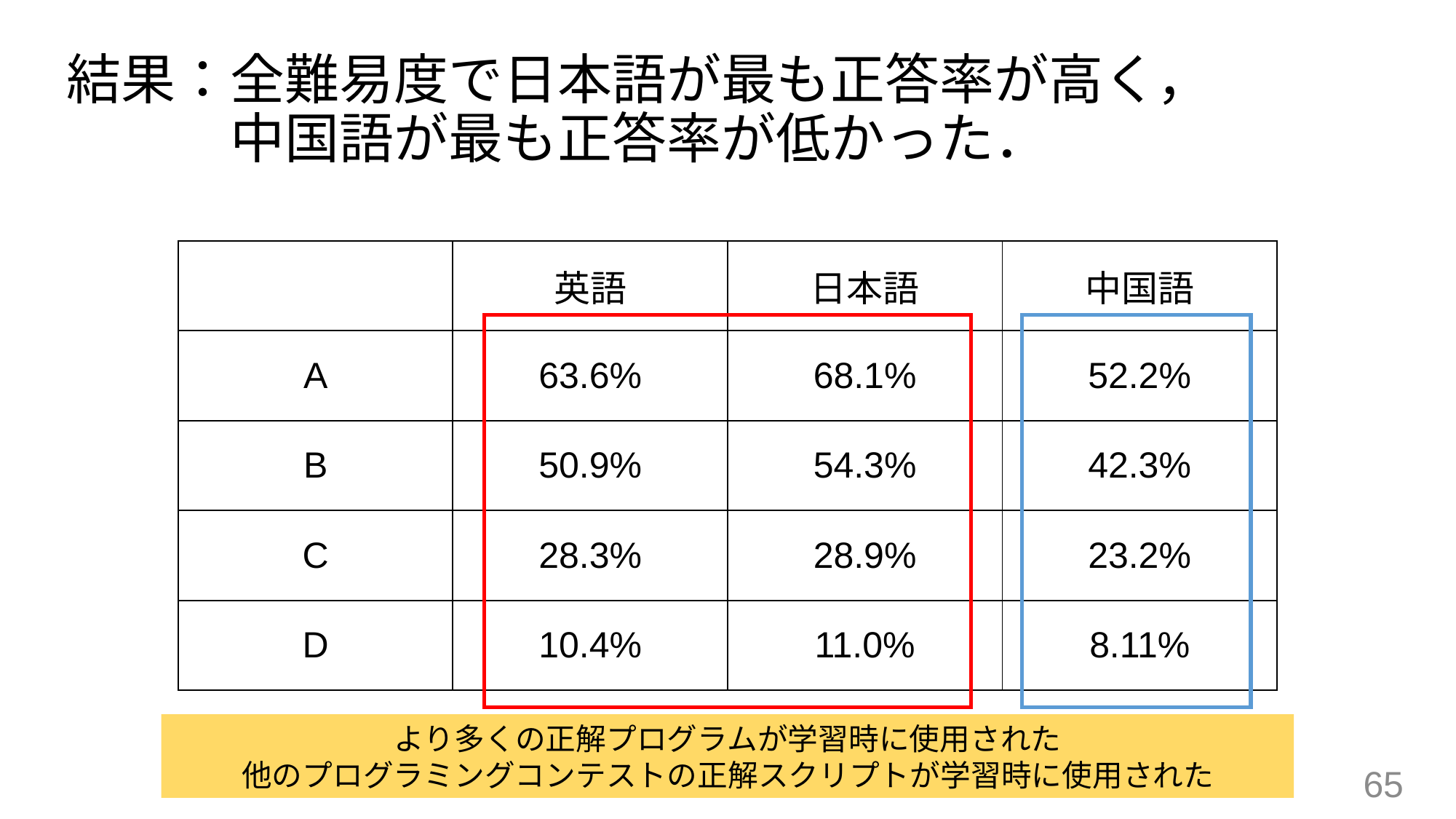

# 結果：全難易度で日本語が最も正答率が高く， 　中国語が最も正答率が低かった．
|  | 英語 | 日本語 | 中国語 |
| --- | --- | --- | --- |
| A | 63.6% | 68.1% | 52.2% |
| B | 50.9% | 54.3% | 42.3% |
| C | 28.3% | 28.9% | 23.2% |
| D | 10.4% | 11.0% | 8.11% |

より多くの正解プログラムが学習時に使用された
他のプログラミングコンテストの正解スクリプトが学習時に使用された
65